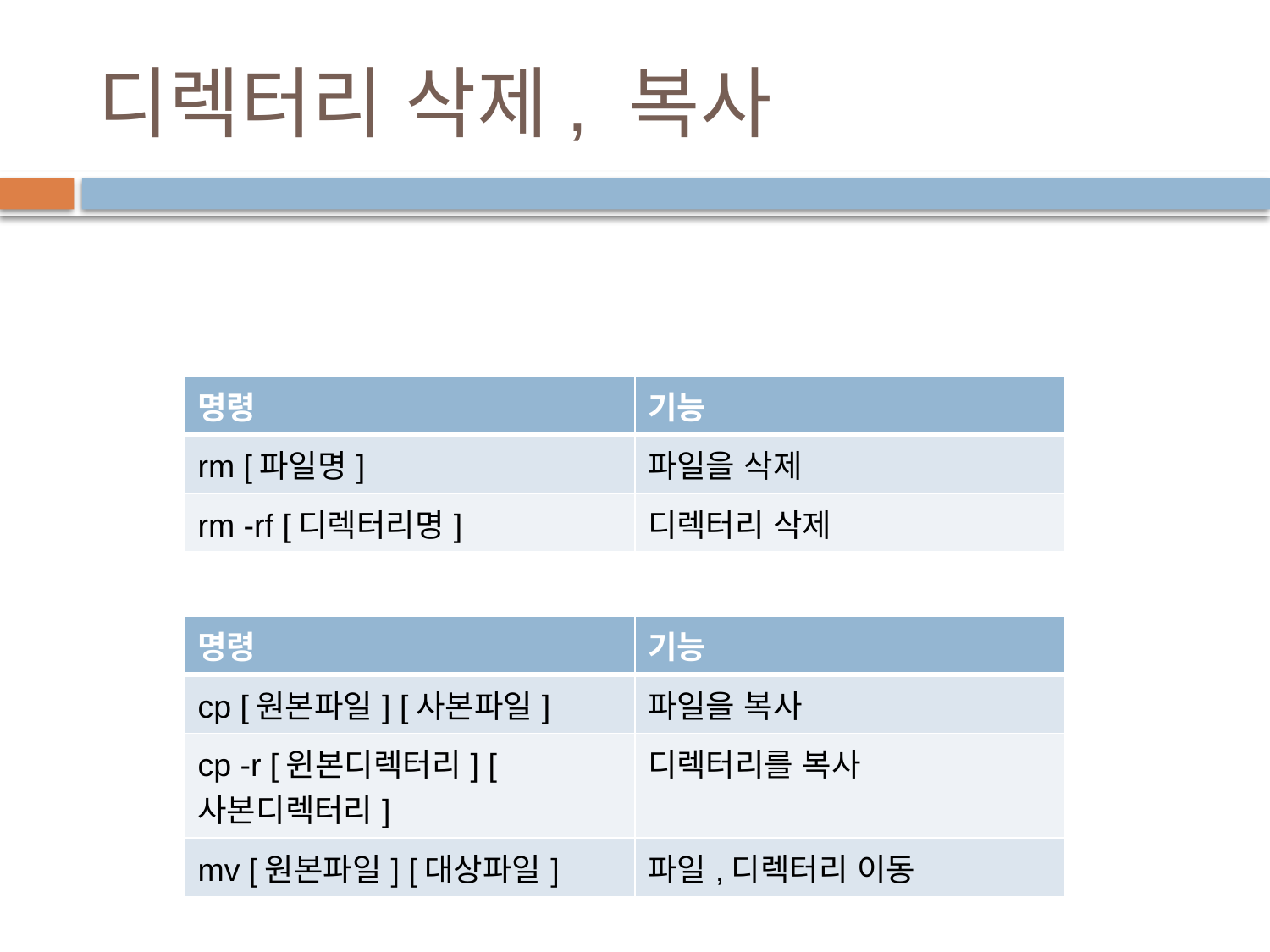

# 디렉터리 삭제, 복사
| 명령 | 기능 |
| --- | --- |
| rm [파일명] | 파일을 삭제 |
| rm -rf [디렉터리명] | 디렉터리 삭제 |
| 명령 | 기능 |
| --- | --- |
| cp [원본파일] [사본파일] | 파일을 복사 |
| cp -r [윈본디렉터리] [사본디렉터리] | 디렉터리를 복사 |
| mv [원본파일] [대상파일] | 파일,디렉터리 이동 |